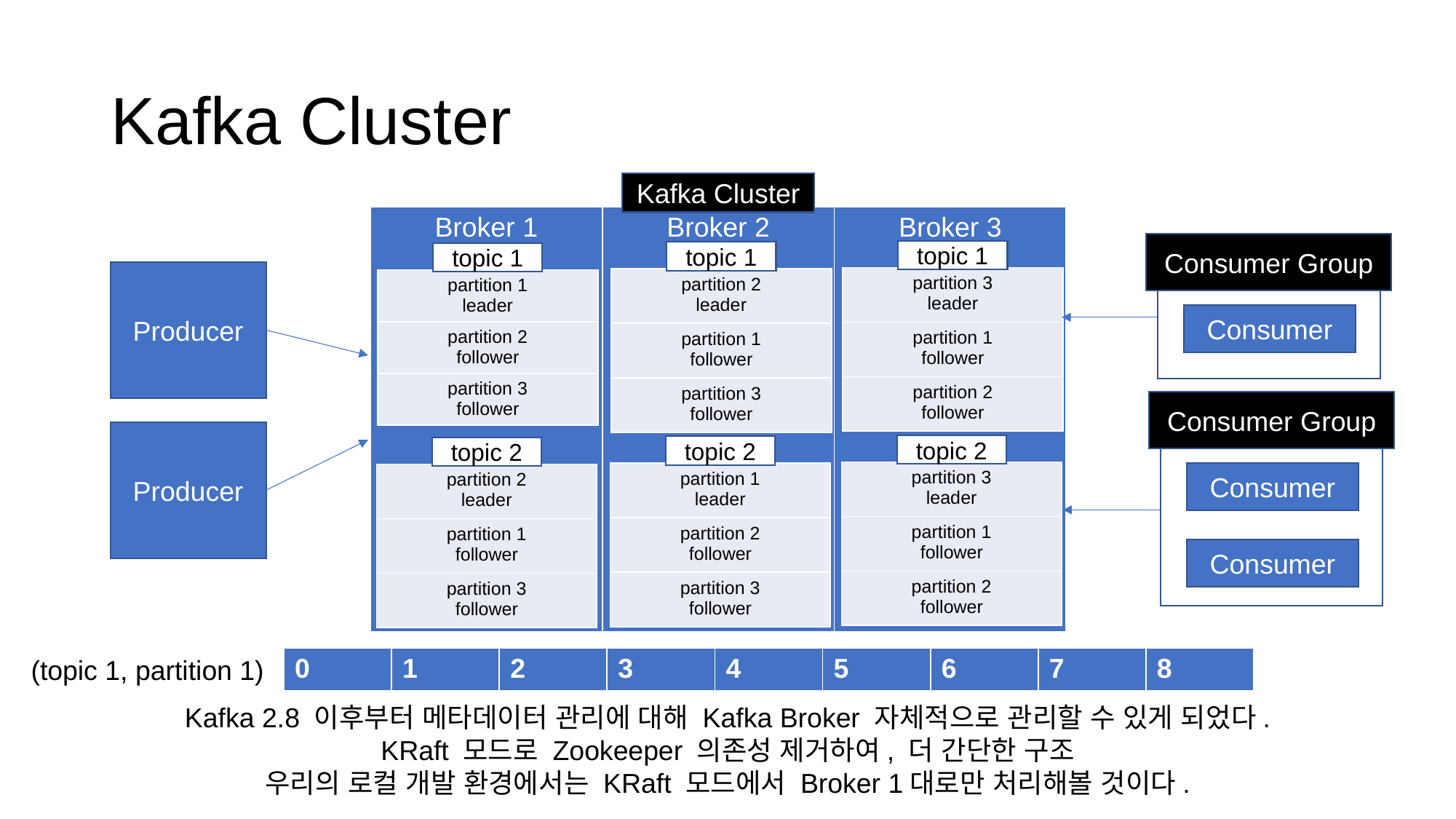

# Kafka Cluster
Kafka Cluster
| Broker 1 | Broker 2 | Broker 3 |
| --- | --- | --- |
Consumer Group
topic 1
topic 1
topic 1

Producer
| partition 3 leader |
| --- |
| partition 1 follower |
| partition 2 follower |
| partition 2 leader |
| --- |
| partition 1 follower |
| partition 3 follower |
| partition 1 leader |
| --- |
| partition 2 follower |
| partition 3 follower |
Consumer
Consumer Group

Producer
topic 2
topic 2
topic 2
| partition 3 leader |
| --- |
| partition 1 follower |
| partition 2 follower |
| partition 1 leader |
| --- |
| partition 2 follower |
| partition 3 follower |
Consumer
| partition 2 leader |
| --- |
| partition 1 follower |
| partition 3 follower |
Consumer
(topic 1, partition 1)
| 0 | 1 | 2 | 3 | 4 | 5 | 6 | 7 | 8 |
| --- | --- | --- | --- | --- | --- | --- | --- | --- |
Kafka 2.8 이후부터 메타데이터 관리에 대해 Kafka Broker 자체적으로 관리할 수 있게 되었다.
KRaft 모드로 Zookeeper 의존성 제거하여, 더 간단한 구조
우리의 로컬 개발 환경에서는 KRaft 모드에서 Broker 1대로만 처리해볼 것이다.